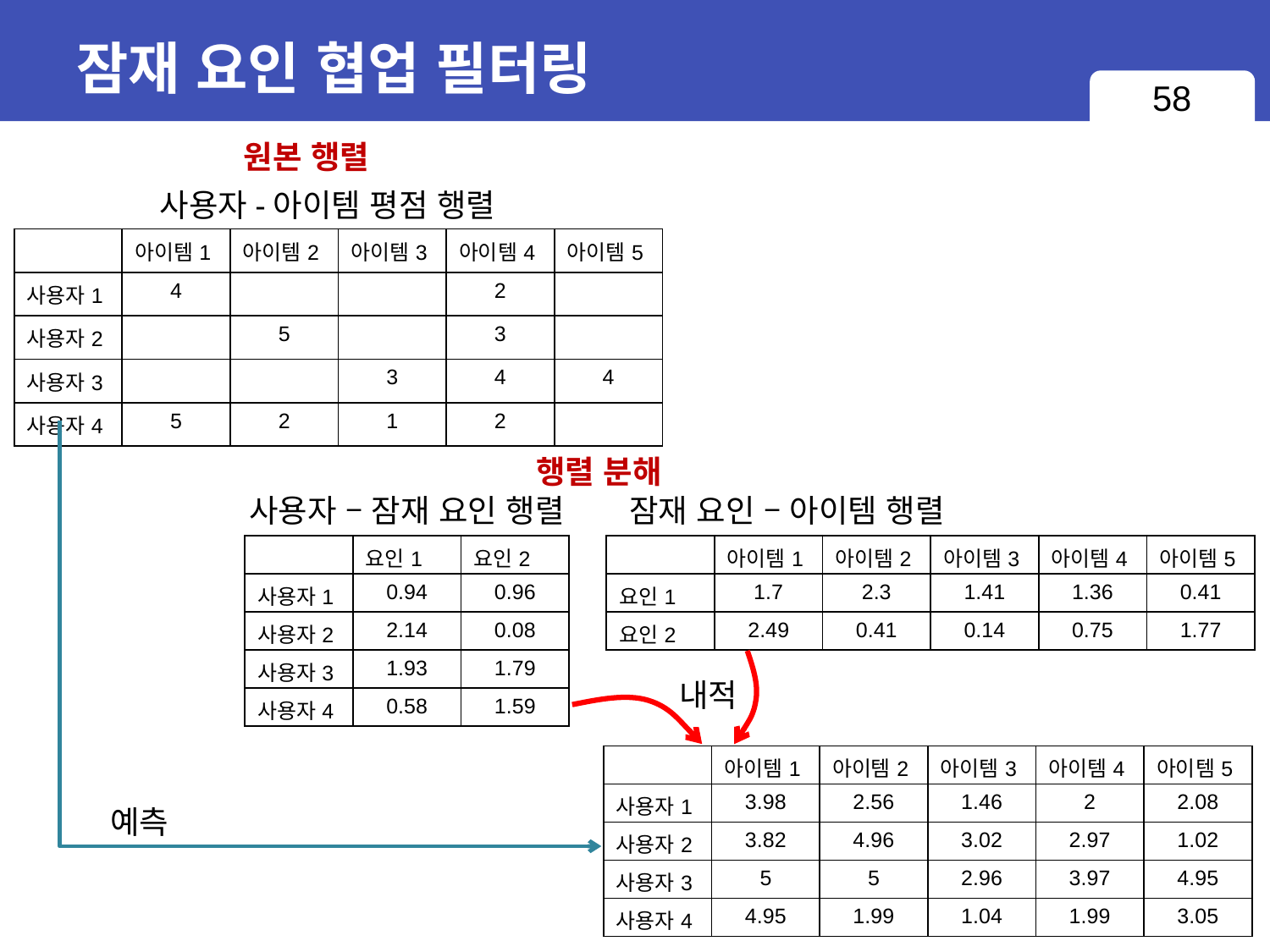

# 잠재 요인 협업 필터링
58
원본 행렬
사용자-아이템 평점 행렬
|  | 아이템1 | 아이템2 | 아이템3 | 아이템4 | 아이템5 |
| --- | --- | --- | --- | --- | --- |
| 사용자1 | 4 |  |  | 2 |  |
| 사용자2 |  | 5 |  | 3 |  |
| 사용자3 |  |  | 3 | 4 | 4 |
| 사용자4 | 5 | 2 | 1 | 2 |  |

행렬 분해
사용자 – 잠재 요인 행렬
잠재 요인 – 아이템 행렬
|  | 요인1 | 요인2 |
| --- | --- | --- |
| 사용자1 | 0.94 | 0.96 |
| 사용자2 | 2.14 | 0.08 |
| 사용자3 | 1.93 | 1.79 |
| 사용자4 | 0.58 | 1.59 |
|  | 아이템1 | 아이템2 | 아이템3 | 아이템4 | 아이템5 |
| --- | --- | --- | --- | --- | --- |
| 요인1 | 1.7 | 2.3 | 1.41 | 1.36 | 0.41 |
| 요인2 | 2.49 | 0.41 | 0.14 | 0.75 | 1.77 |

내적

|  | 아이템1 | 아이템2 | 아이템3 | 아이템4 | 아이템5 |
| --- | --- | --- | --- | --- | --- |
| 사용자1 | 3.98 | 2.56 | 1.46 | 2 | 2.08 |
| 사용자2 | 3.82 | 4.96 | 3.02 | 2.97 | 1.02 |
| 사용자3 | 5 | 5 | 2.96 | 3.97 | 4.95 |
| 사용자4 | 4.95 | 1.99 | 1.04 | 1.99 | 3.05 |
예측